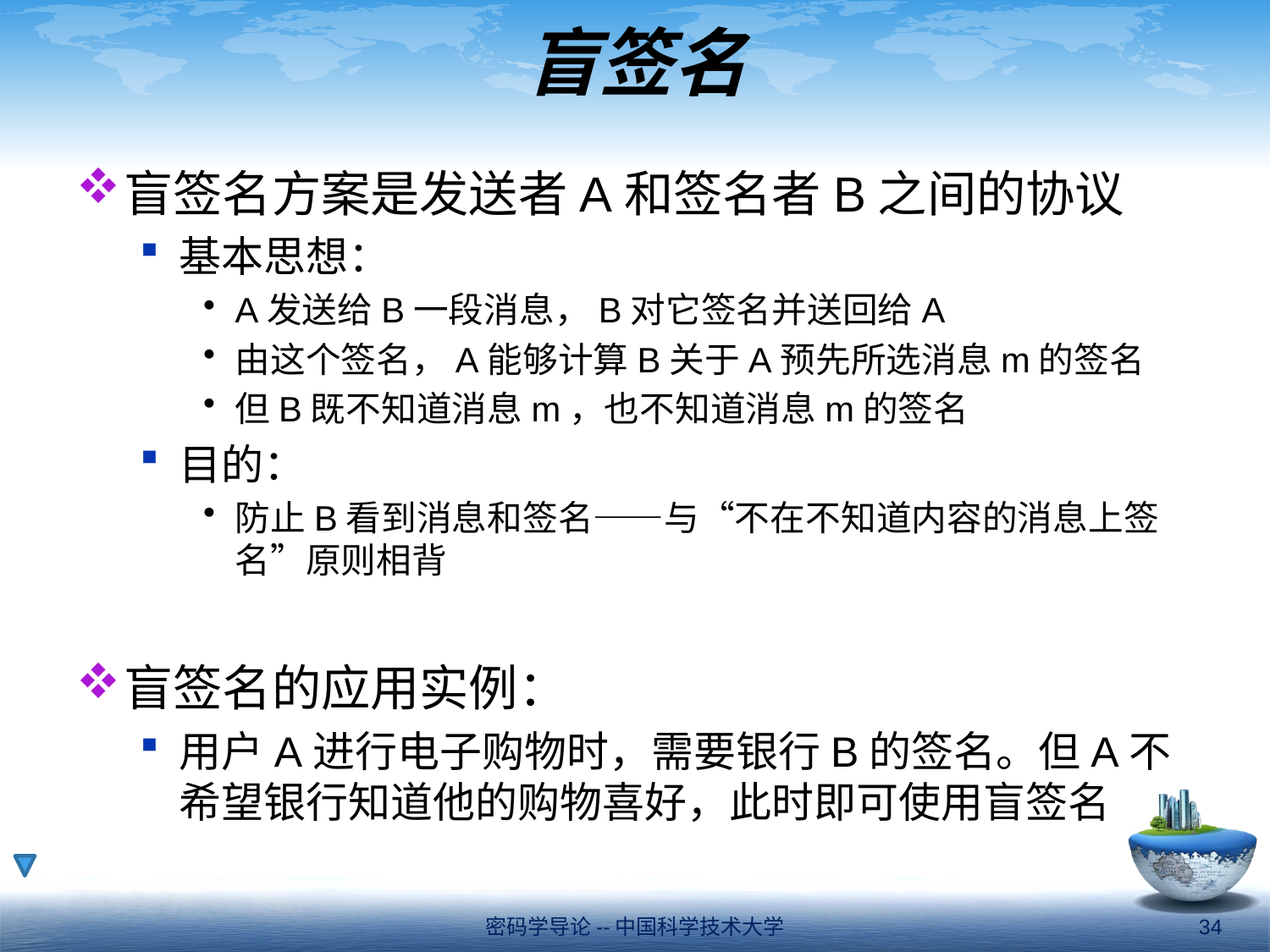

# 盲签名
盲签名方案是发送者A和签名者B之间的协议
基本思想：
A发送给B一段消息，B对它签名并送回给A
由这个签名，A能够计算B关于A预先所选消息m的签名
但B既不知道消息m，也不知道消息m的签名
目的：
防止B看到消息和签名——与“不在不知道内容的消息上签名”原则相背

盲签名的应用实例：
用户A进行电子购物时，需要银行B的签名。但A不希望银行知道他的购物喜好，此时即可使用盲签名

密码学导论--中国科学技术大学
34